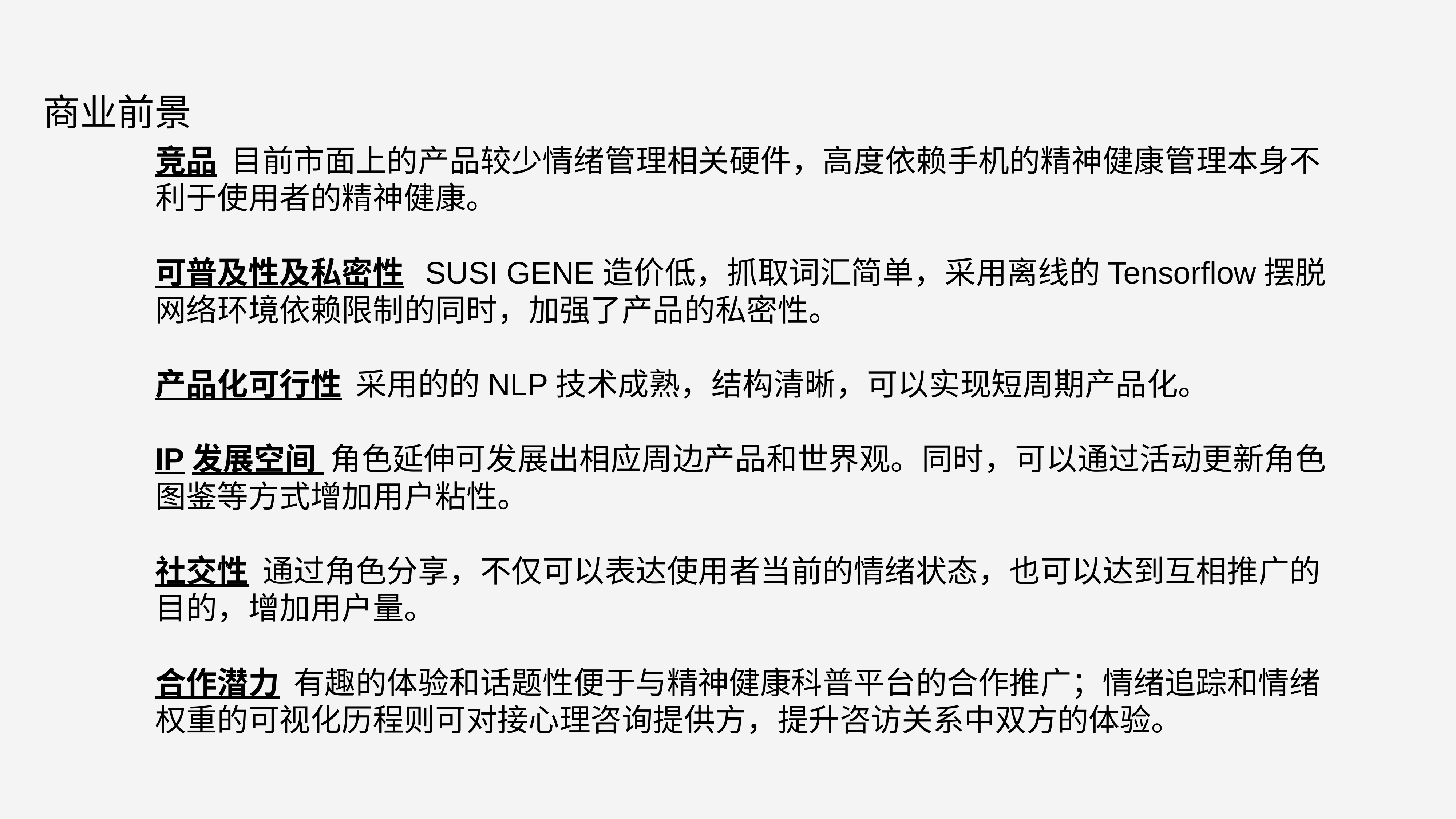

商业前景
竞品  目前市面上的产品较少情绪管理相关硬件，高度依赖手机的精神健康管理本身不利于使用者的精神健康。

可普及性及私密性  SUSI GENE造价低，抓取词汇简单，采用离线的Tensorflow摆脱网络环境依赖限制的同时，加强了产品的私密性。

产品化可行性  采用的的NLP技术成熟，结构清晰，可以实现短周期产品化。

IP发展空间  角色延伸可发展出相应周边产品和世界观。同时，可以通过活动更新角色图鉴等方式增加用户粘性。

社交性  通过角色分享，不仅可以表达使用者当前的情绪状态，也可以达到互相推广的目的，增加用户量。

合作潜力  有趣的体验和话题性便于与精神健康科普平台的合作推广；情绪追踪和情绪权重的可视化历程则可对接心理咨询提供方，提升咨访关系中双方的体验。